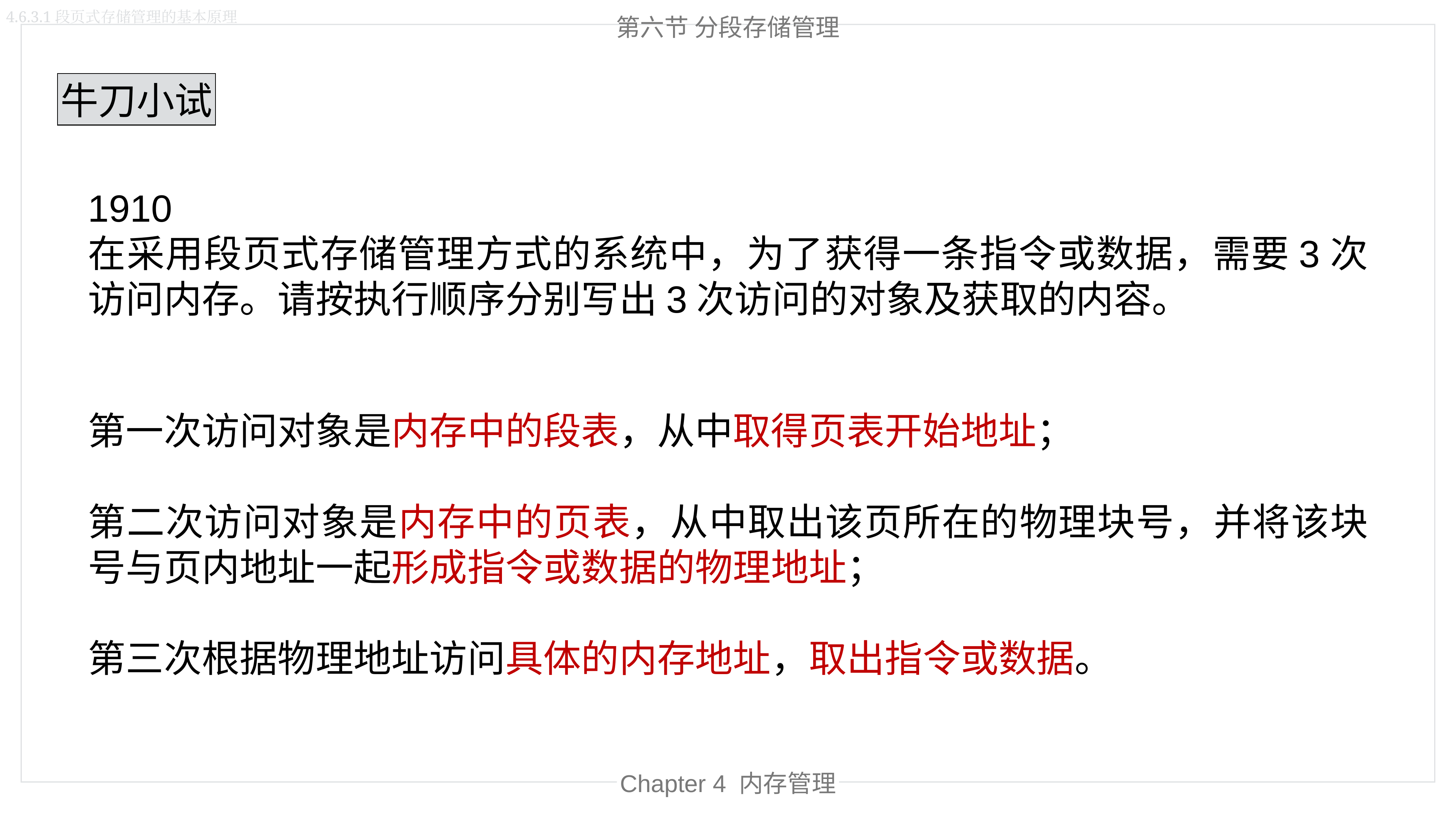

4.6.3.1段页式存储管理的基本原理
第六节 分段存储管理

牛刀小试
1910
在采用段页式存储管理方式的系统中，为了获得一条指令或数据，需要3次访问内存。请按执行顺序分别写出3次访问的对象及获取的内容。
第一次访问对象是内存中的段表，从中取得页表开始地址；

第二次访问对象是内存中的页表，从中取出该页所在的物理块号，并将该块号与页内地址一起形成指令或数据的物理地址；

第三次根据物理地址访问具体的内存地址，取出指令或数据。
Chapter 4 内存管理